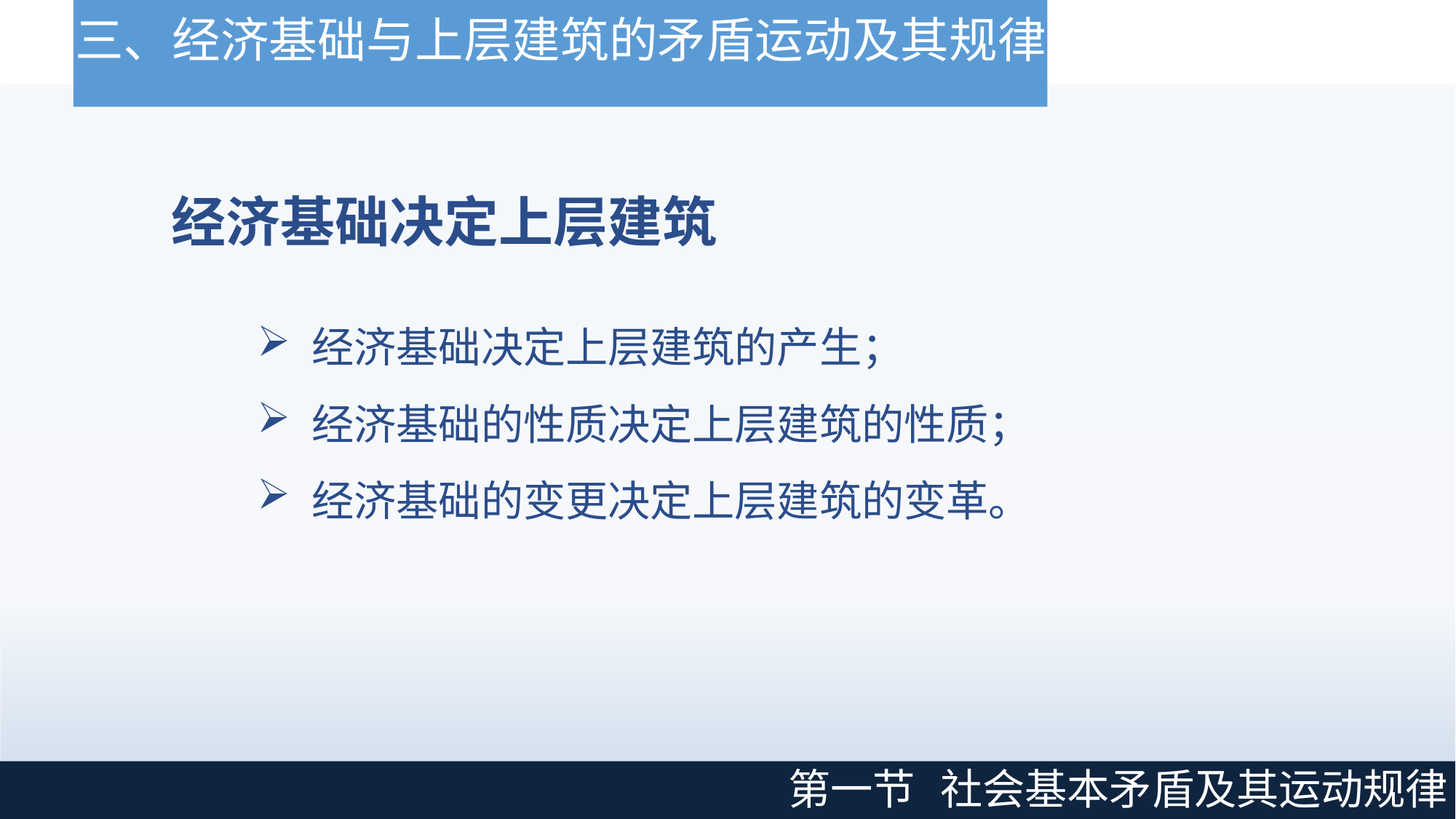

# 三、经济基础与上层建筑的矛盾运动及其规律

经济基础决定上层建筑

经济基础决定上层建筑的产生；
经济基础的性质决定上层建筑的性质；
经济基础的变更决定上层建筑的变革。
第一节
社会基本矛盾及其运动规律